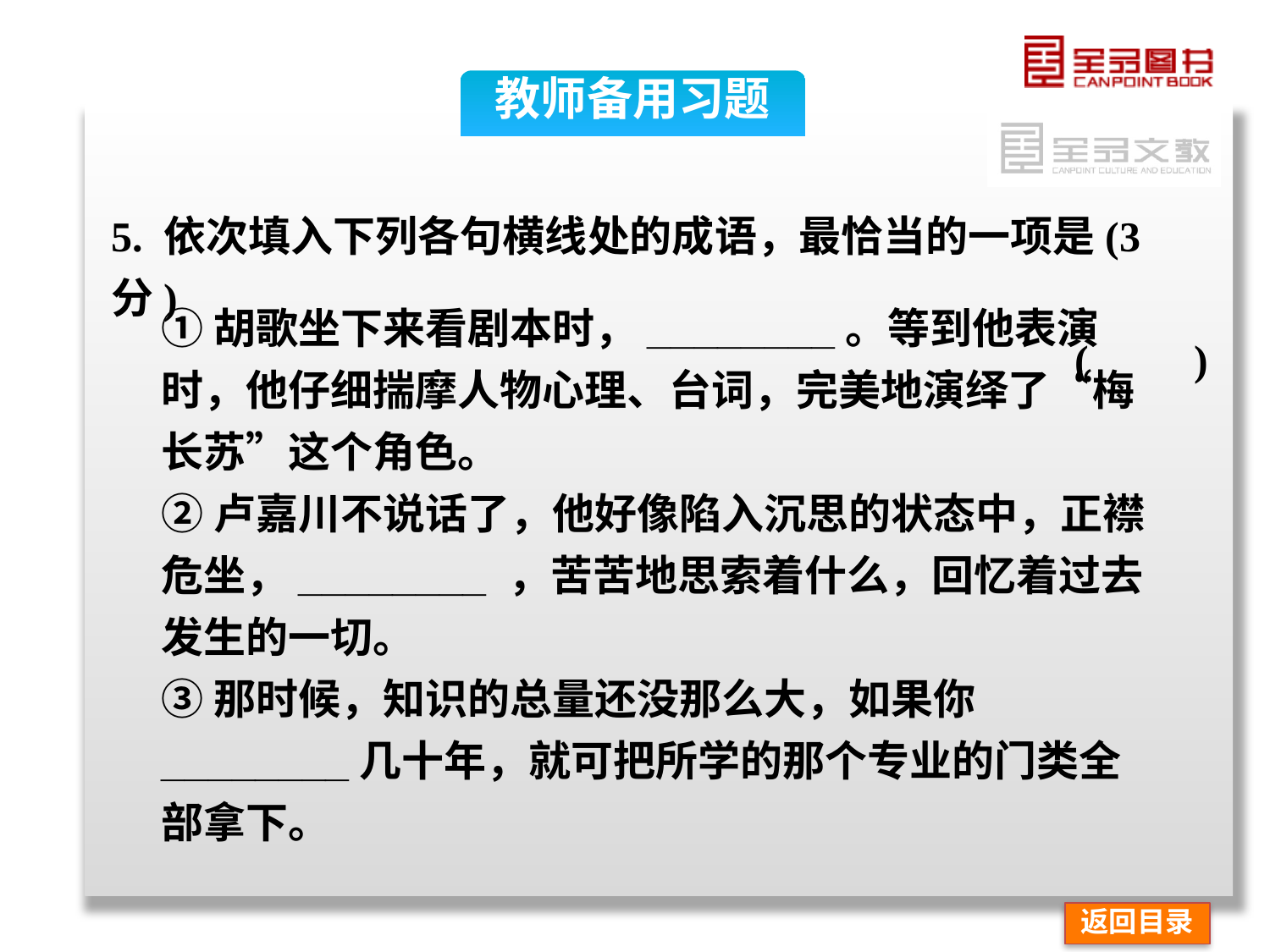

教师备用习题
5. 依次填入下列各句横线处的成语，最恰当的一项是(3分)
                                                                                           (　　)

①胡歌坐下来看剧本时，________。等到他表演时，他仔细揣摩人物心理、台词，完美地演绎了“梅长苏”这个角色。
②卢嘉川不说话了，他好像陷入沉思的状态中，正襟危坐，________ ，苦苦地思索着什么，回忆着过去发生的一切。
③那时候，知识的总量还没那么大，如果你________几十年，就可把所学的那个专业的门类全部拿下。
返回目录